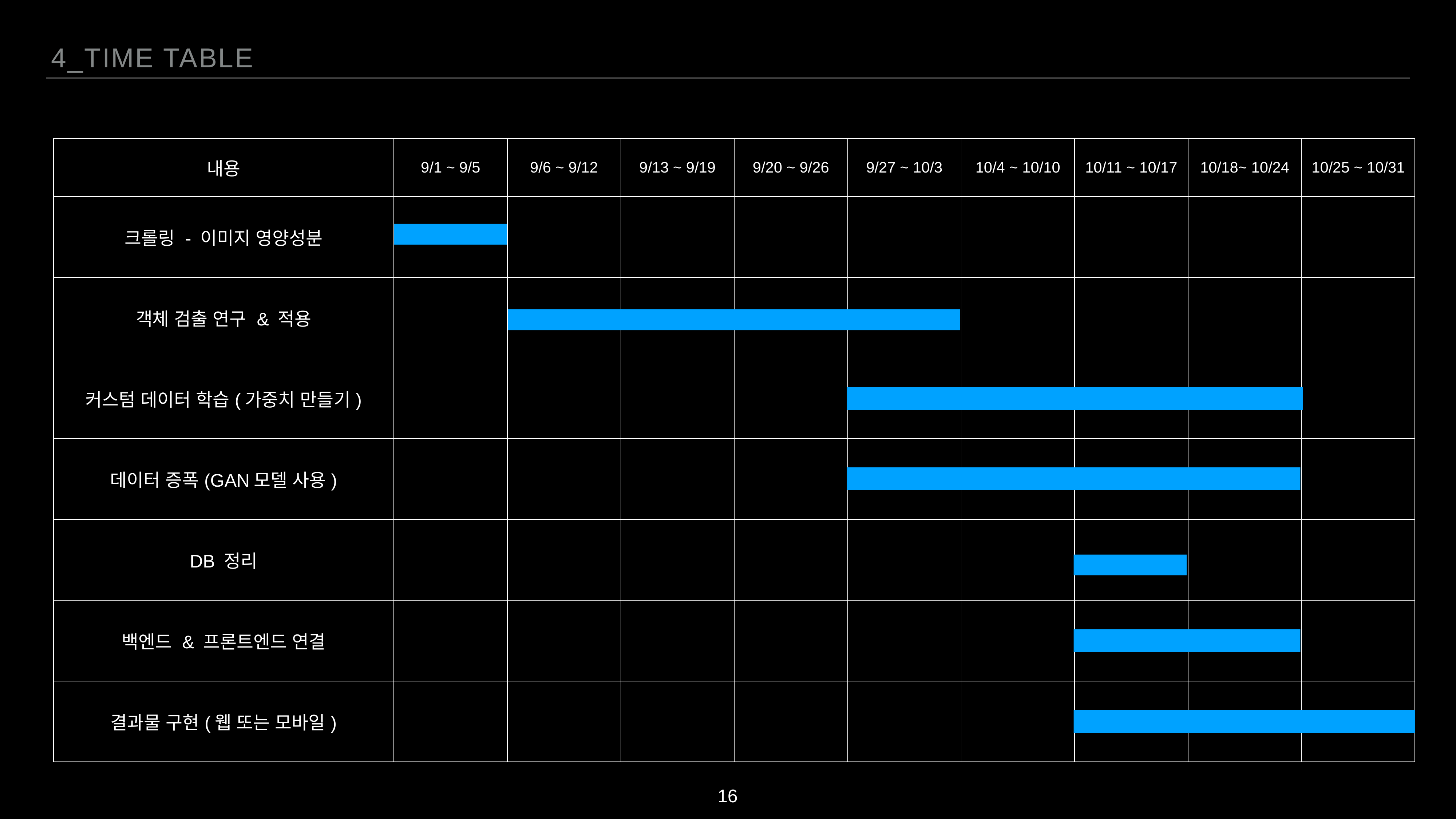

4_Time table

| 내용 | 9/1 ~ 9/5 | 9/6 ~ 9/12 | 9/13 ~ 9/19 | 9/20 ~ 9/26 | 9/27 ~ 10/3 | 10/4 ~ 10/10 | 10/11 ~ 10/17 | 10/18~ 10/24 | 10/25 ~ 10/31 |
| --- | --- | --- | --- | --- | --- | --- | --- | --- | --- |
| 크롤링 - 이미지 영양성분 |  |  |  |  |  |  |  |  |  |
| 객체 검출 연구 & 적용 |  |  |  |  |  |  |  |  |  |
| 커스텀 데이터 학습(가중치 만들기) |  |  |  |  |  |  |  |  |  |
| 데이터 증폭(GAN모델 사용) |  |  |  |  |  |  |  |  |  |
| DB 정리 |  |  |  |  |  |  |  |  |  |
| 백엔드 & 프론트엔드 연결 |  |  |  |  |  |  |  |  |  |
| 결과물 구현(웹 또는 모바일) |  |  |  |  |  |  |  |  |  |

16